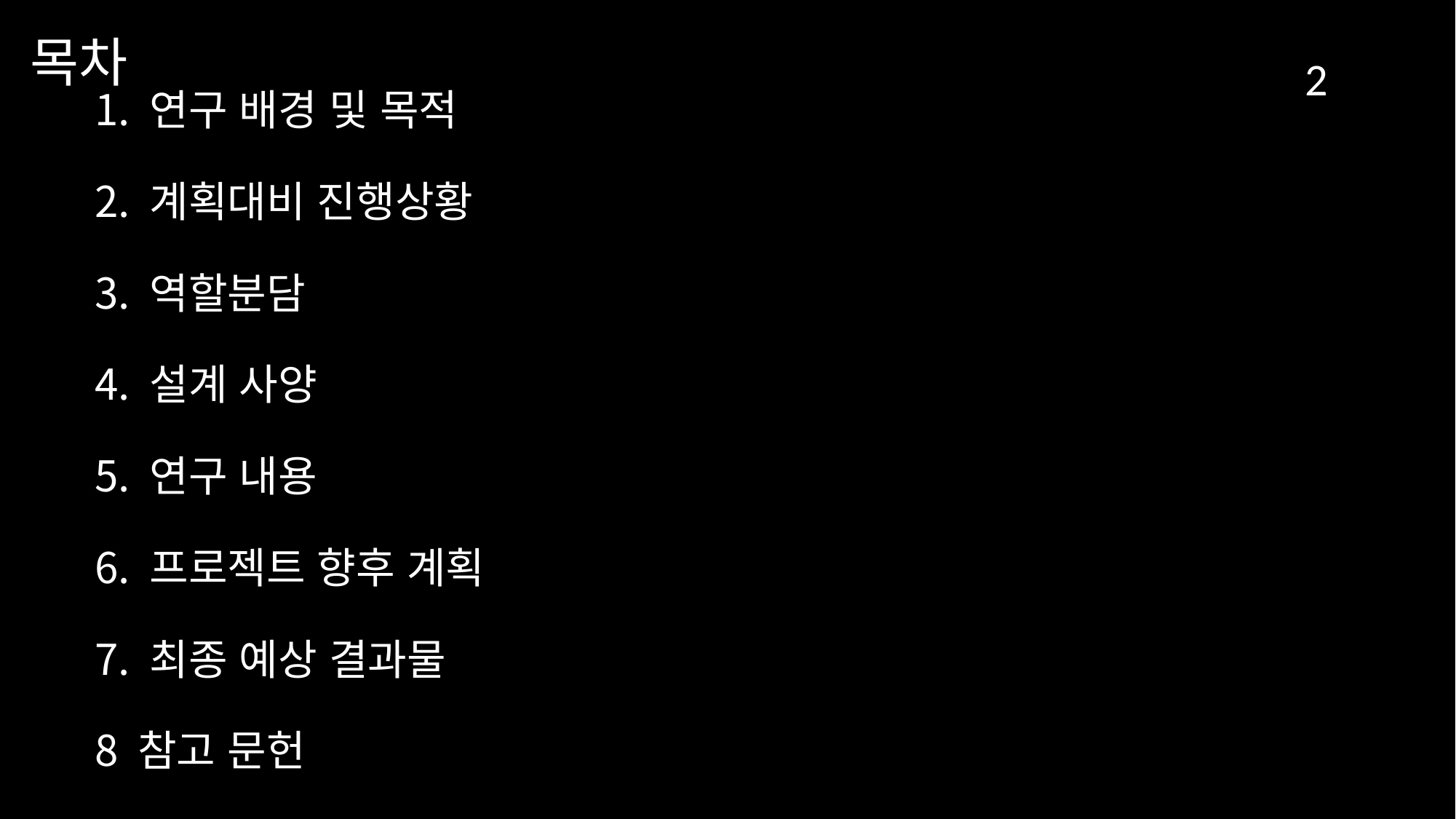

1. 연구 배경 및 목적
2. 계획대비 진행상황
3. 역할분담
4. 설계 사양
5. 연구 내용
6. 프로젝트 향후 계획
7. 최종 예상 결과물
8 참고 문헌
목차
2